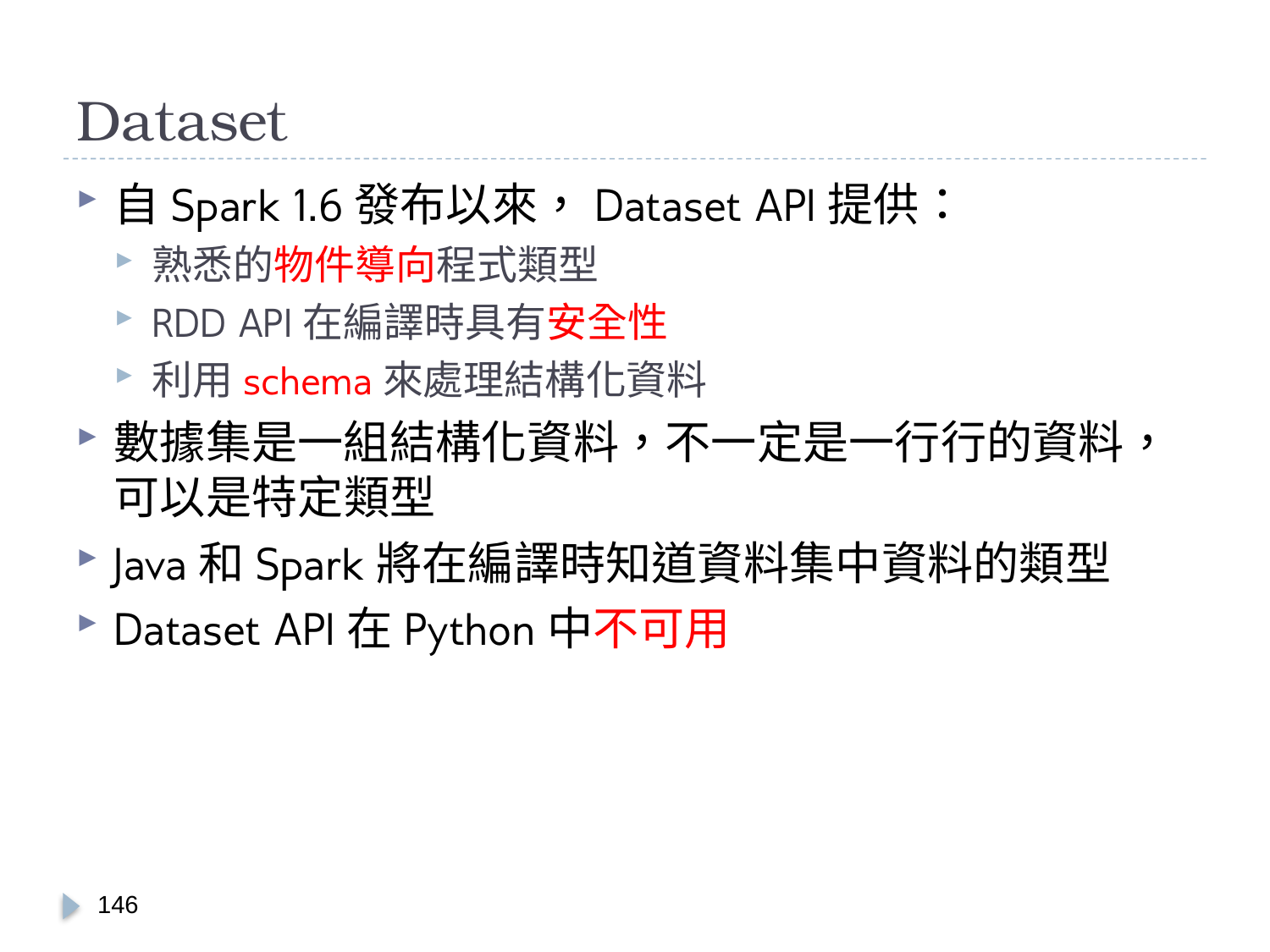

# Dataset
自Spark 1.6發布以來，Dataset API提供：
熟悉的物件導向程式類型
RDD API在編譯時具有安全性
利用schema來處理結構化資料
數據集是一組結構化資料，不一定是一行行的資料，可以是特定類型
Java和Spark將在編譯時知道資料集中資料的類型
Dataset API在Python中不可用
146